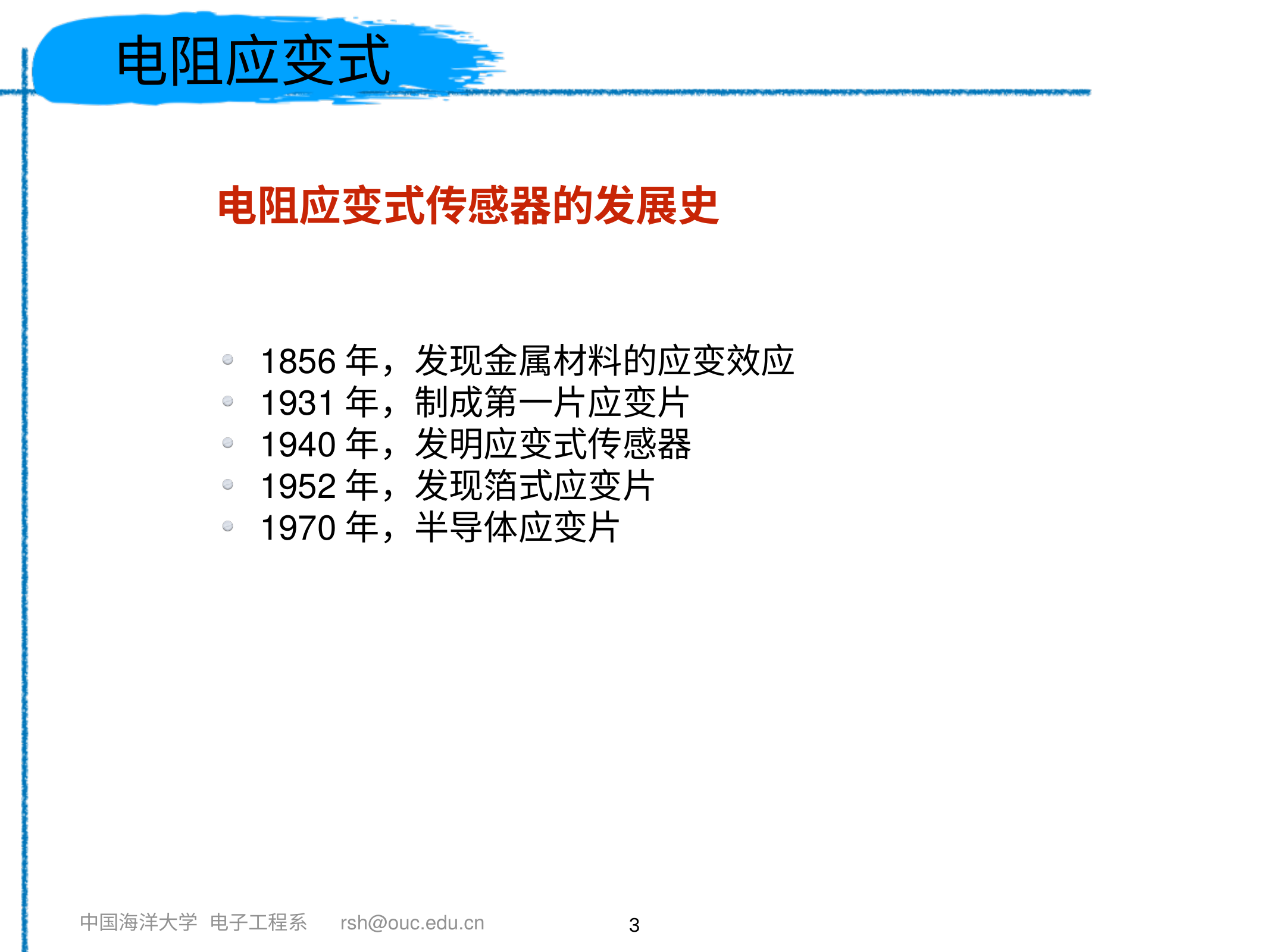

# 电阻应变式
电阻应变式传感器的发展史
1856年，发现金属材料的应变效应
1931年，制成第一片应变片
1940年，发明应变式传感器
1952年，发现箔式应变片
1970年，半导体应变片
3